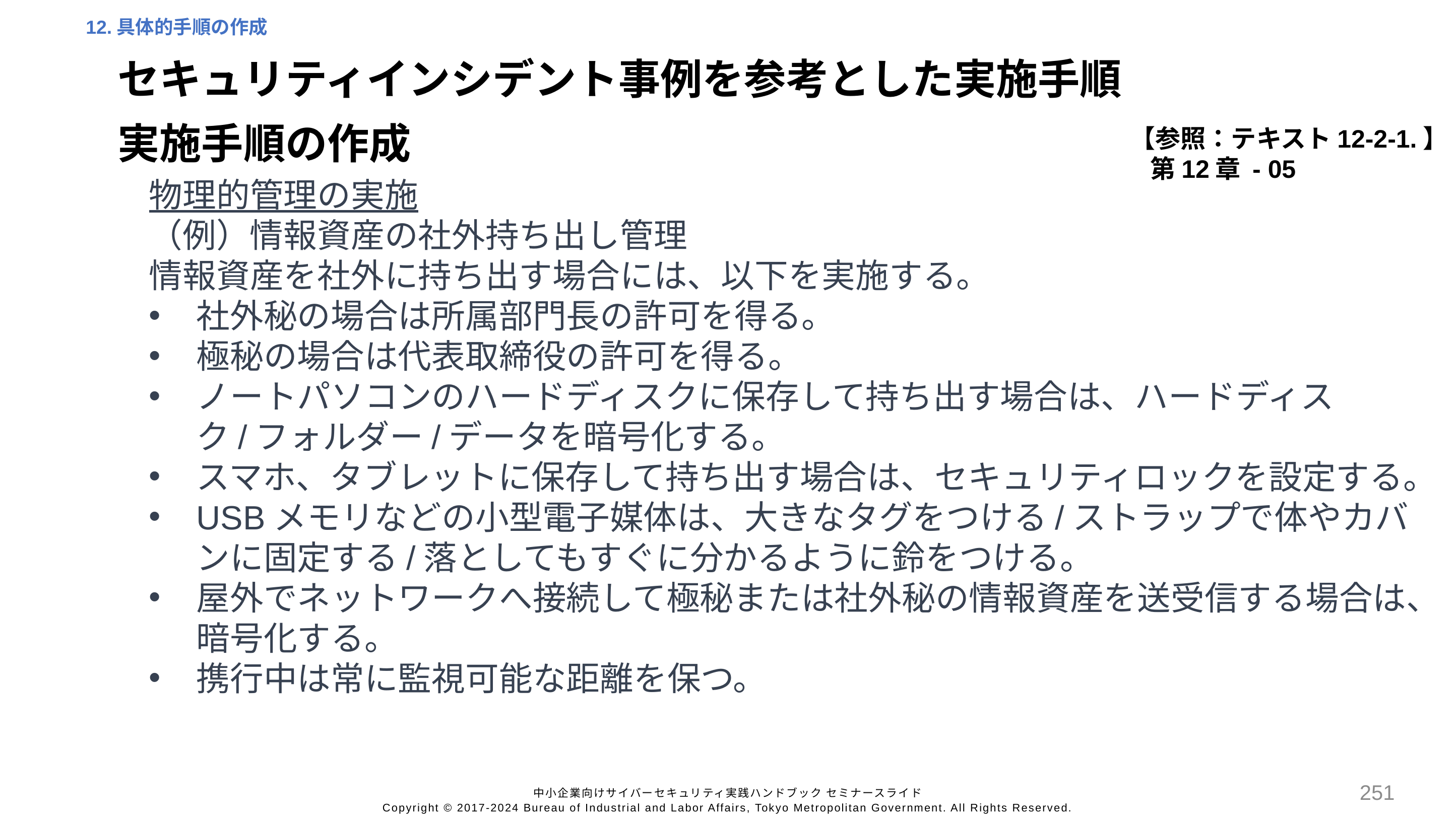

12.具体的手順の作成
セキュリティインシデント事例を参考とした実施手順
【参照：テキスト12-2-1.】
第12章 - 05
実施手順の作成
物理的管理の実施
（例）情報資産の社外持ち出し管理
情報資産を社外に持ち出す場合には、以下を実施する。
社外秘の場合は所属部門長の許可を得る。
極秘の場合は代表取締役の許可を得る。
ノートパソコンのハードディスクに保存して持ち出す場合は、ハードディスク/フォルダー/データを暗号化する。
スマホ、タブレットに保存して持ち出す場合は、セキュリティロックを設定する。
USBメモリなどの小型電子媒体は、大きなタグをつける/ストラップで体やカバンに固定する/落としてもすぐに分かるように鈴をつける。
屋外でネットワークへ接続して極秘または社外秘の情報資産を送受信する場合は、暗号化する。
携行中は常に監視可能な距離を保つ。

251